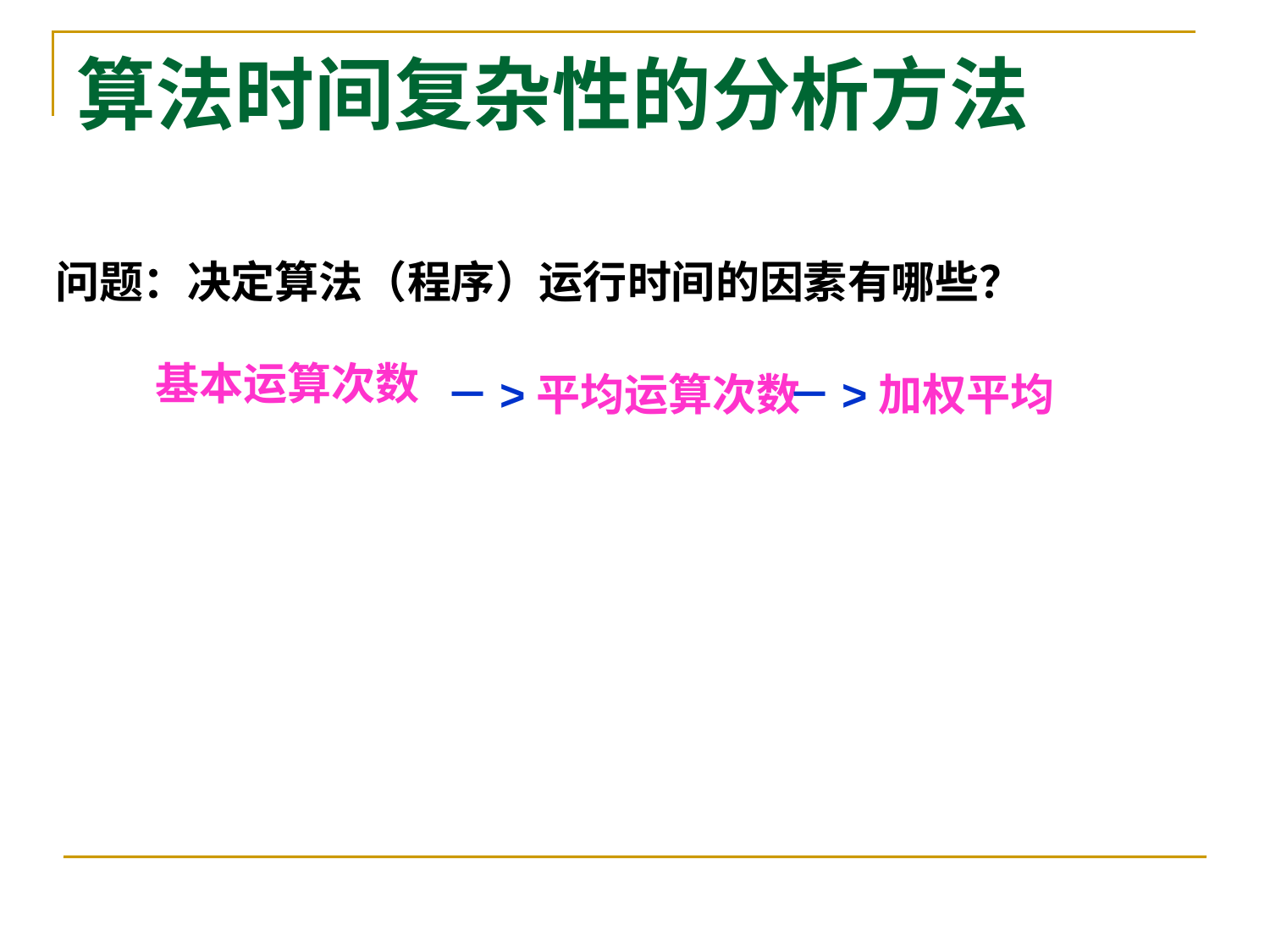

# 算法时间复杂性的分析方法
问题：决定算法（程序）运行时间的因素有哪些？

         基本运算次数
－>平均运算次数
－>加权平均